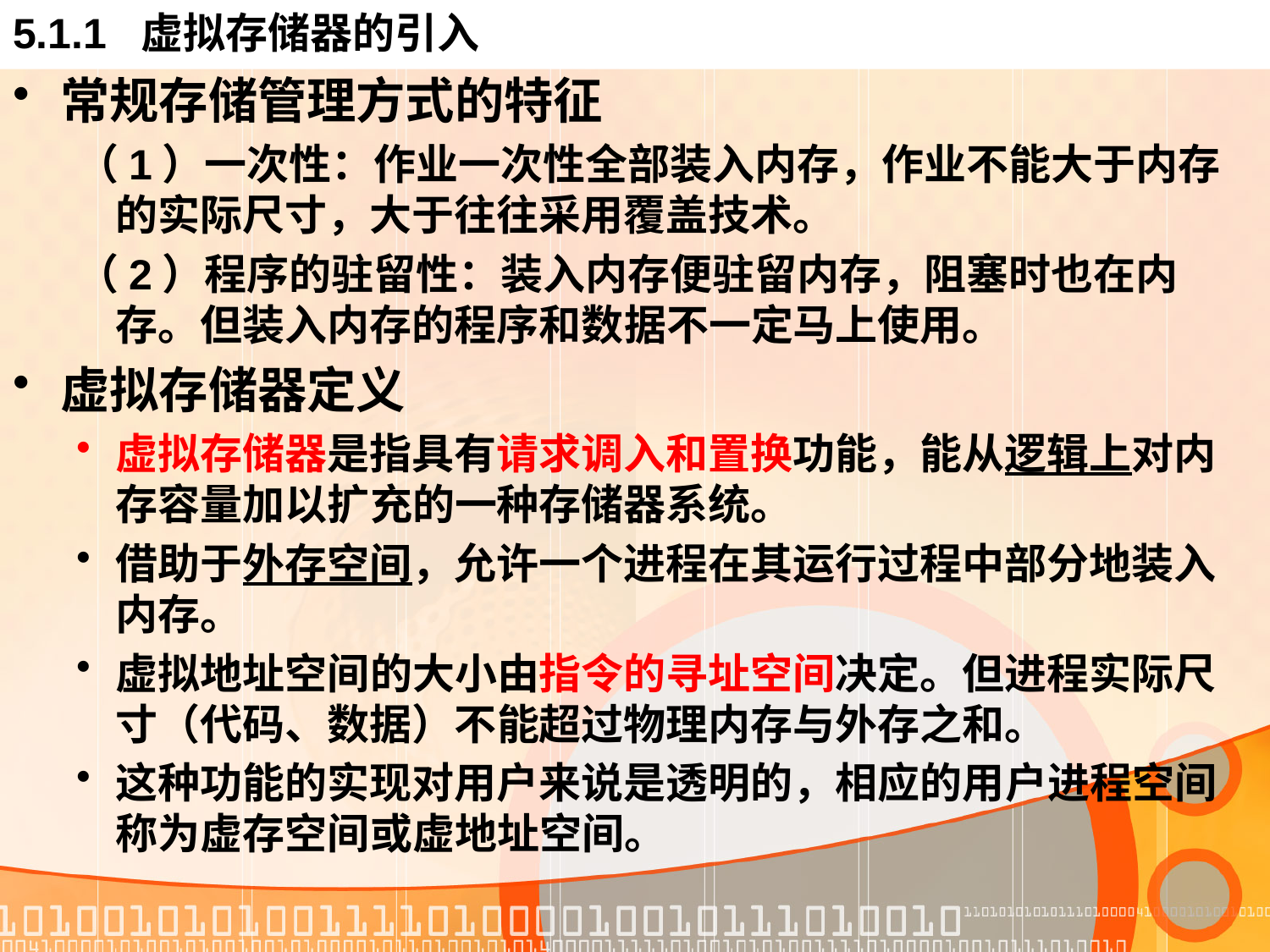

# 5.1.1  虚拟存储器的引入
常规存储管理方式的特征
（1）一次性：作业一次性全部装入内存，作业不能大于内存的实际尺寸，大于往往采用覆盖技术。
（2）程序的驻留性：装入内存便驻留内存，阻塞时也在内存。但装入内存的程序和数据不一定马上使用。
虚拟存储器定义
虚拟存储器是指具有请求调入和置换功能，能从逻辑上对内存容量加以扩充的一种存储器系统。
借助于外存空间，允许一个进程在其运行过程中部分地装入内存。
虚拟地址空间的大小由指令的寻址空间决定。但进程实际尺寸（代码、数据）不能超过物理内存与外存之和。
这种功能的实现对用户来说是透明的，相应的用户进程空间称为虚存空间或虚地址空间。